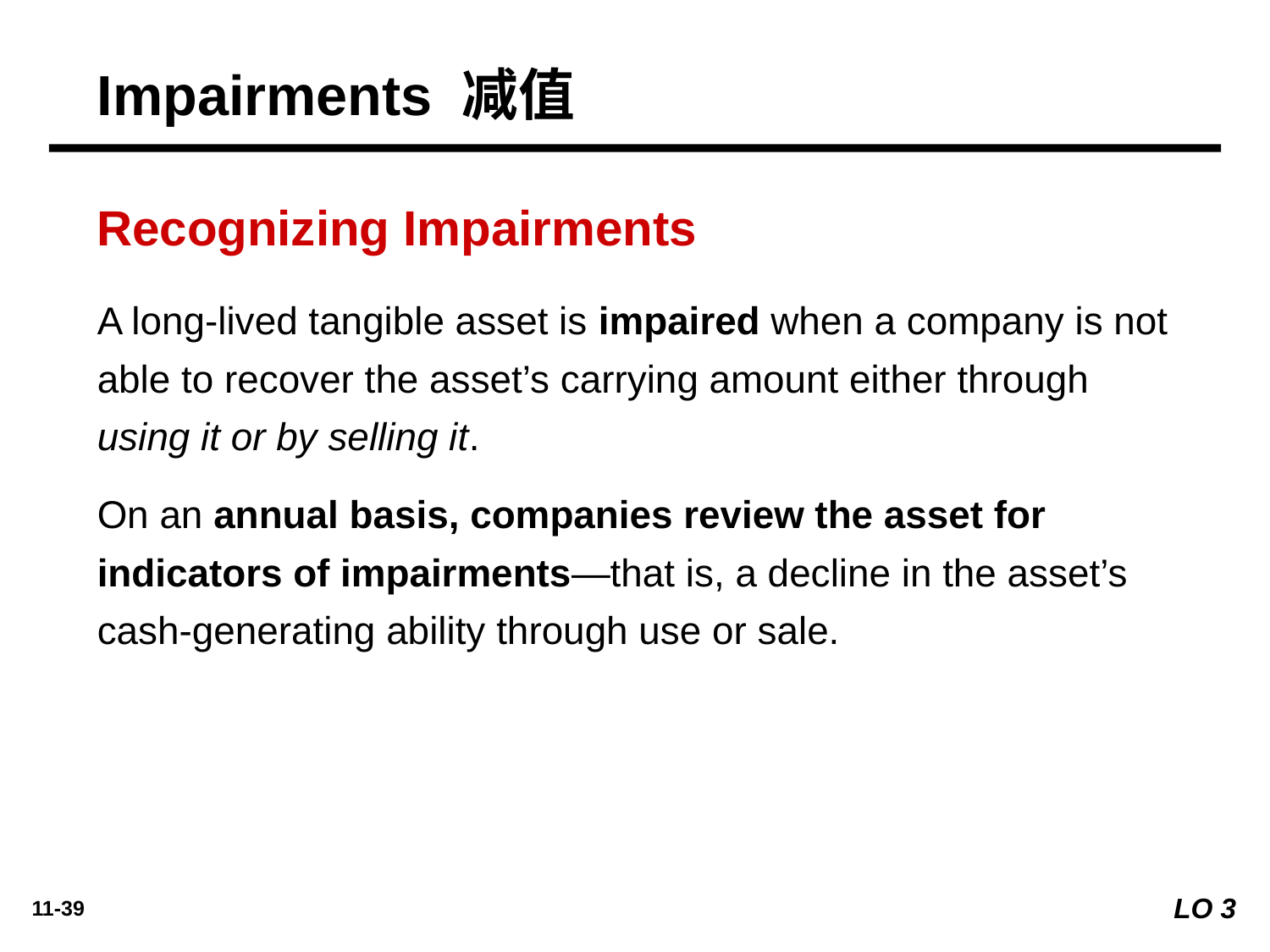

Impairments 减值

Recognizing Impairments
A long-lived tangible asset is impaired when a company is not able to recover the asset’s carrying amount either through using it or by selling it.
On an annual basis, companies review the asset for indicators of impairments—that is, a decline in the asset’s cash-generating ability through use or sale.
LO 3